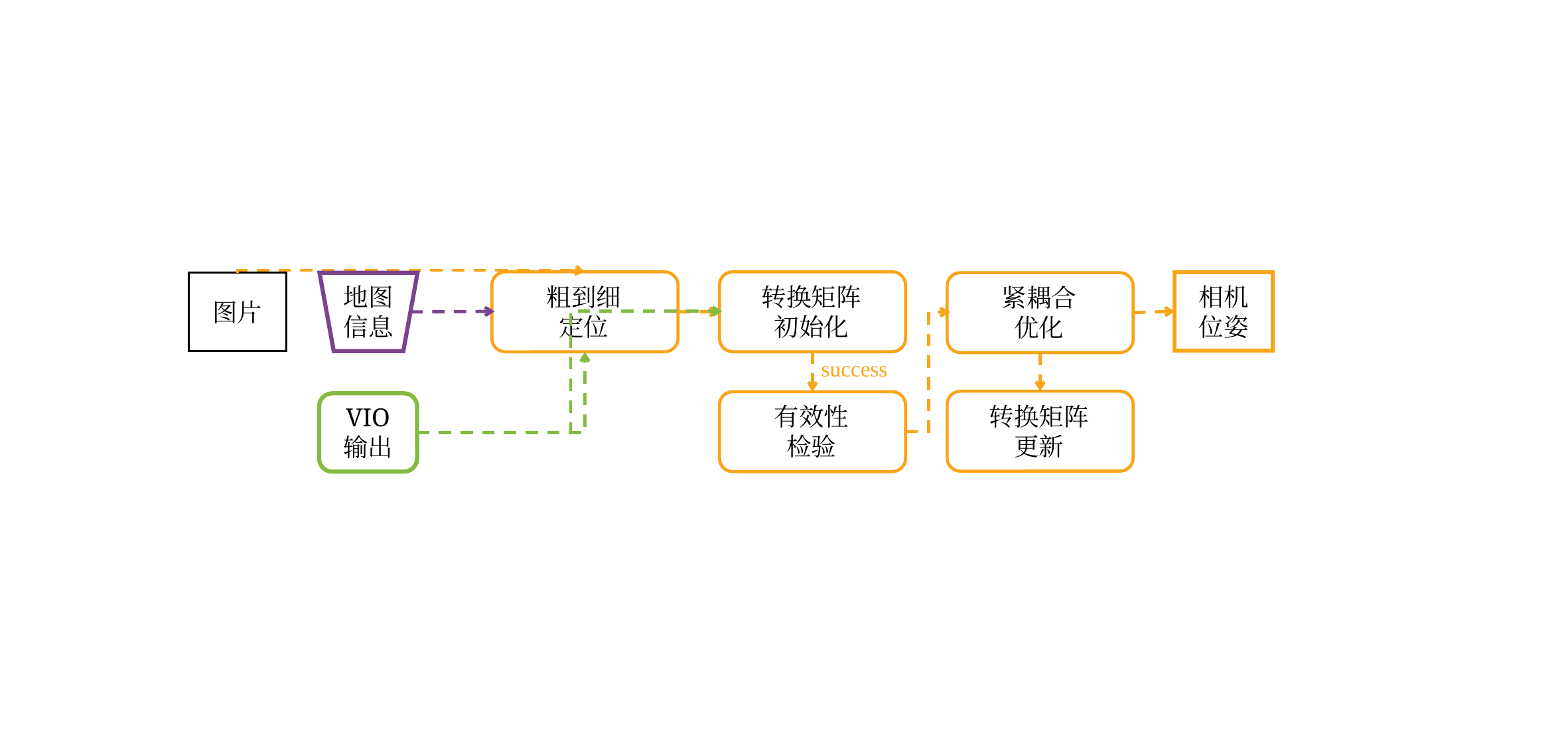

转换矩阵
初始化

粗到细
定位
相机
位姿
图片

地图
信息

紧耦合
优化
success

转换矩阵
更新

有效性
检验

VIO
输出